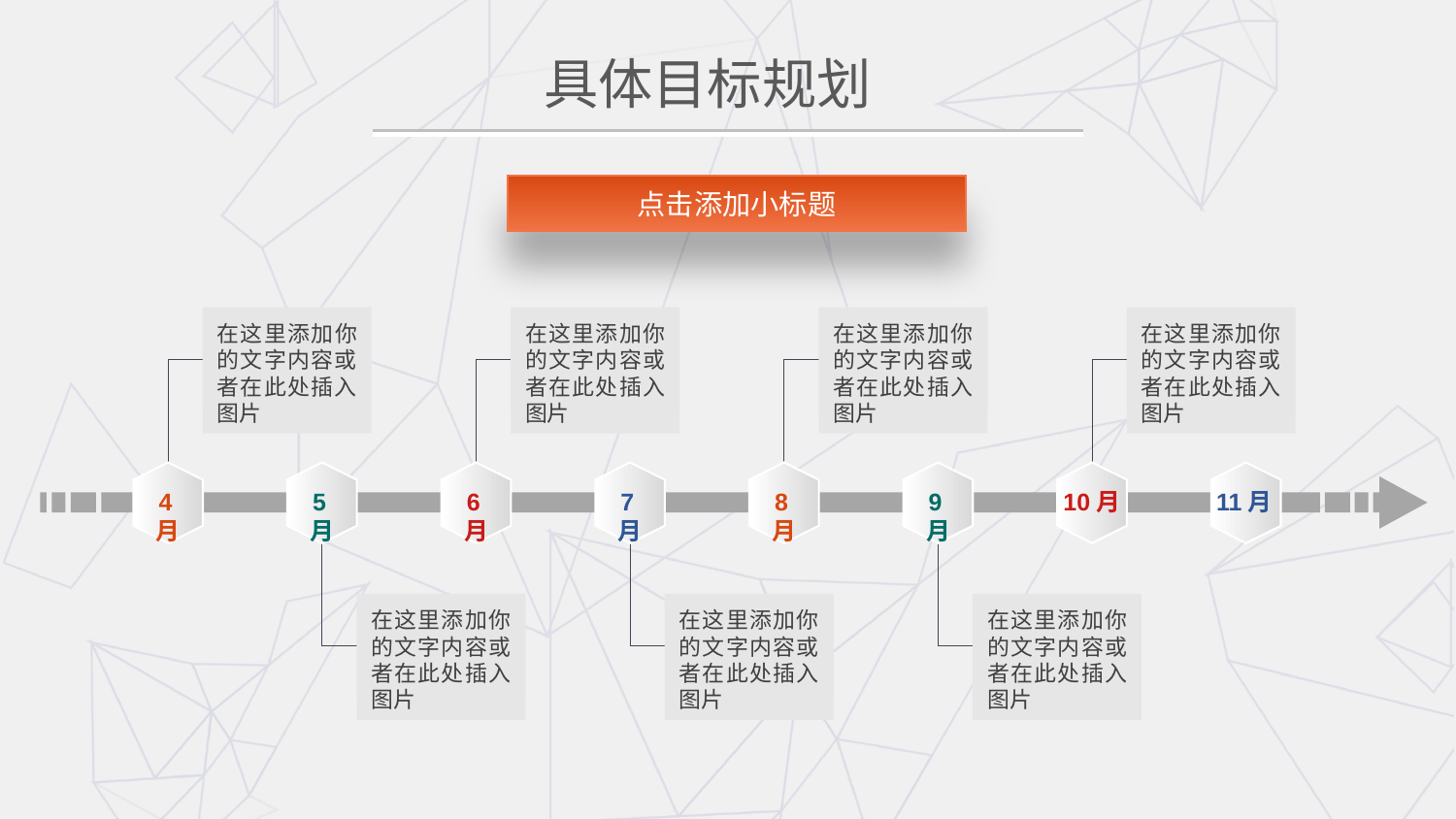

# 具体目标规划
点击添加小标题

在这里添加你的文字内容或者在此处插入图片

在这里添加你的文字内容或者在此处插入图片

在这里添加你的文字内容或者在此处插入图片

在这里添加你的文字内容或者在此处插入图片

4月

5月

6月

7月

8月

9月

10月

11月

在这里添加你的文字内容或者在此处插入图片

在这里添加你的文字内容或者在此处插入图片

在这里添加你的文字内容或者在此处插入图片